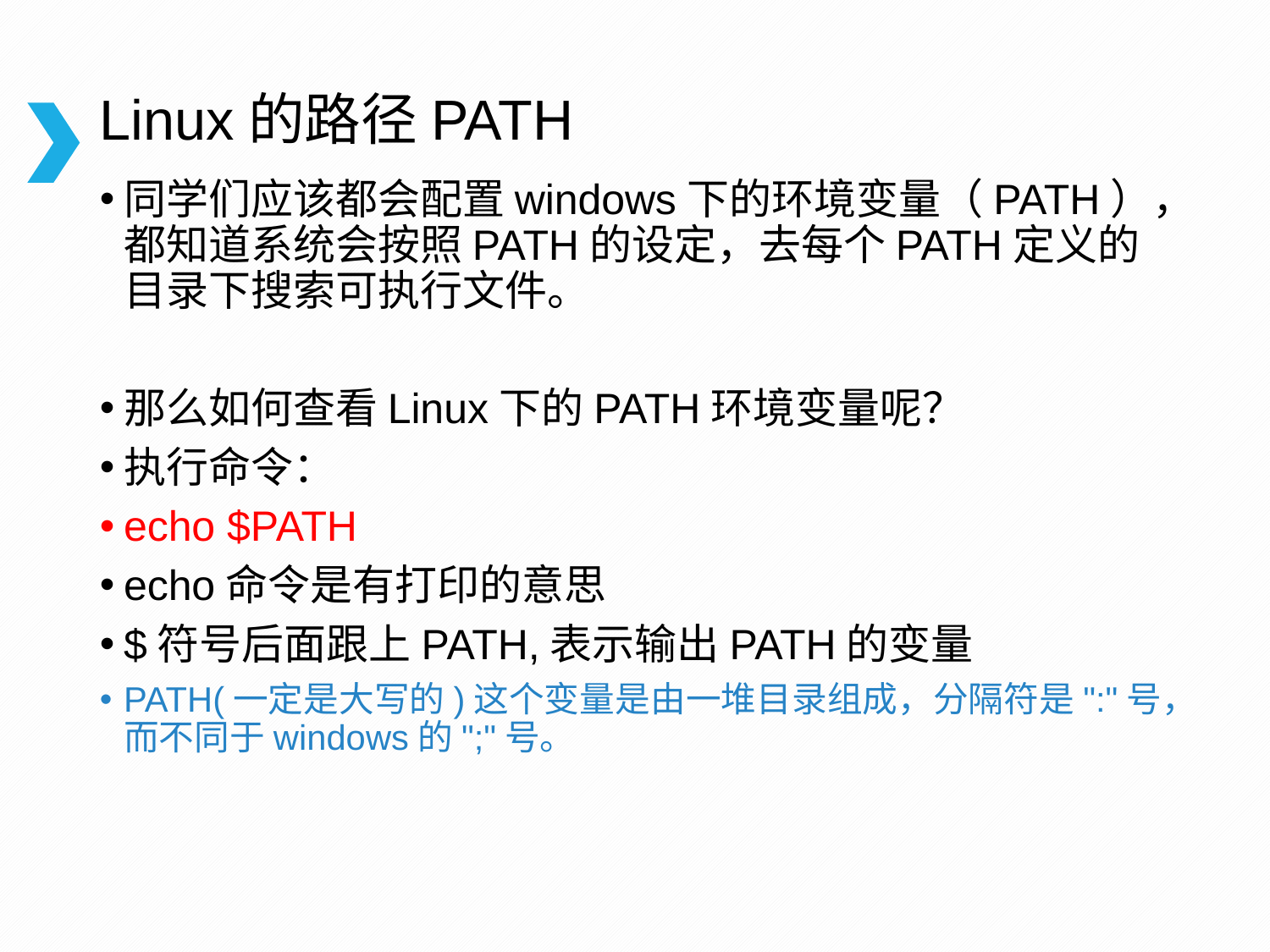

# Linux的路径PATH
同学们应该都会配置windows下的环境变量（PATH），都知道系统会按照PATH的设定，去每个PATH定义的目录下搜索可执行文件。

那么如何查看Linux下的PATH环境变量呢？
执行命令：
echo $PATH
echo命令是有打印的意思
$符号后面跟上PATH,表示输出PATH的变量
PATH(一定是大写的)这个变量是由一堆目录组成，分隔符是":"号，而不同于windows的";"号。